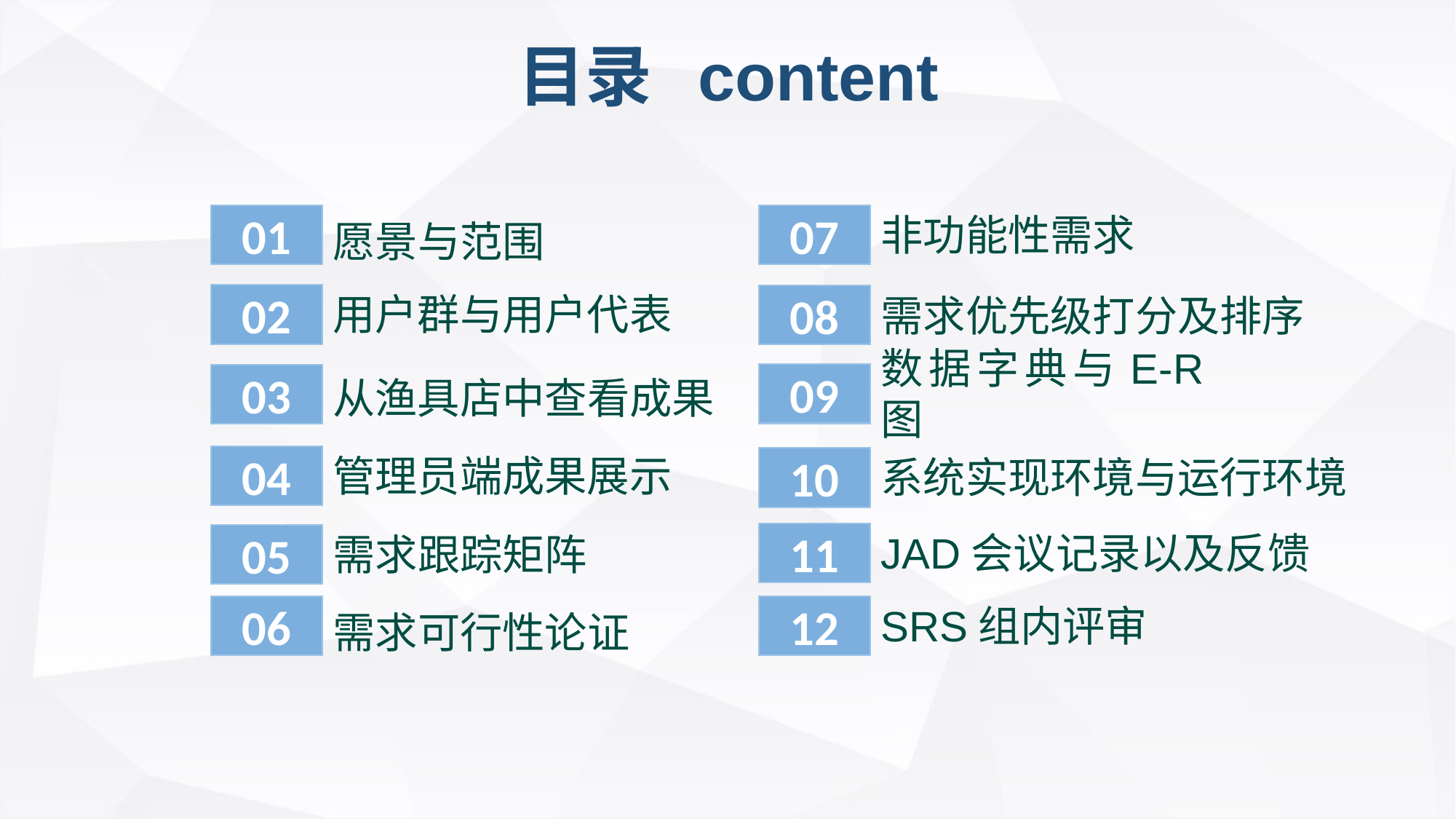

目录  content
01
07
非功能性需求
愿景与范围
02
08
用户群与用户代表
需求优先级打分及排序
09
03
数据字典与E-R图
从渔具店中查看成果
04
管理员端成果展示
10
系统实现环境与运行环境
11
JAD会议记录以及反馈
05
需求跟踪矩阵
06
12
SRS组内评审
需求可行性论证